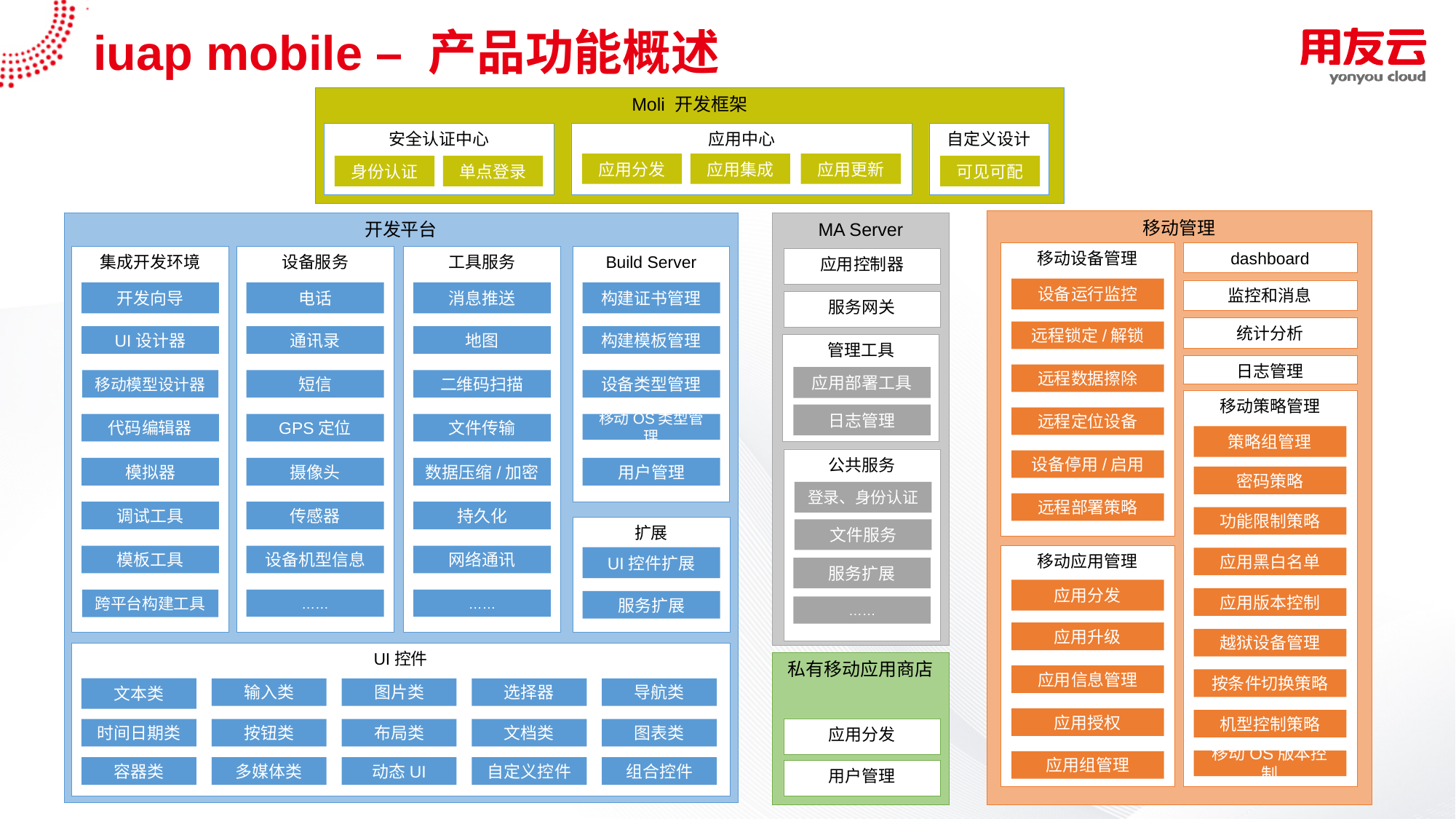

# iuap mobile – 产品功能概述
Moli 开发框架
应用中心
安全认证中心
自定义设计
应用分发
应用集成
应用更新
身份认证
单点登录
可见可配
移动管理
开发平台
MA Server
移动设备管理
dashboard
集成开发环境
设备服务
工具服务
Build Server
应用控制器
设备运行监控
监控和消息
开发向导
电话
消息推送
构建证书管理
服务网关
统计分析
远程锁定/解锁
UI设计器
通讯录
地图
构建模板管理
管理工具
日志管理
远程数据擦除
应用部署工具
移动模型设计器
短信
二维码扫描
设备类型管理
移动策略管理
日志管理
远程定位设备
代码编辑器
GPS定位
文件传输
移动OS类型管理
策略组管理
公共服务
设备停用/启用
模拟器
摄像头
数据压缩/加密
用户管理
密码策略
登录、身份认证
远程部署策略
调试工具
传感器
持久化
功能限制策略
扩展
文件服务
移动应用管理
模板工具
设备机型信息
网络通讯
UI控件扩展
应用黑白名单
服务扩展
应用分发
应用版本控制
跨平台构建工具
……
……
服务扩展
……
应用升级
越狱设备管理
UI控件
私有移动应用商店
应用信息管理
按条件切换策略
文本类
输入类
图片类
选择器
导航类
应用授权
机型控制策略
应用分发
时间日期类
按钮类
布局类
文档类
图表类
移动OS版本控制
应用组管理
容器类
多媒体类
动态UI
自定义控件
组合控件
用户管理